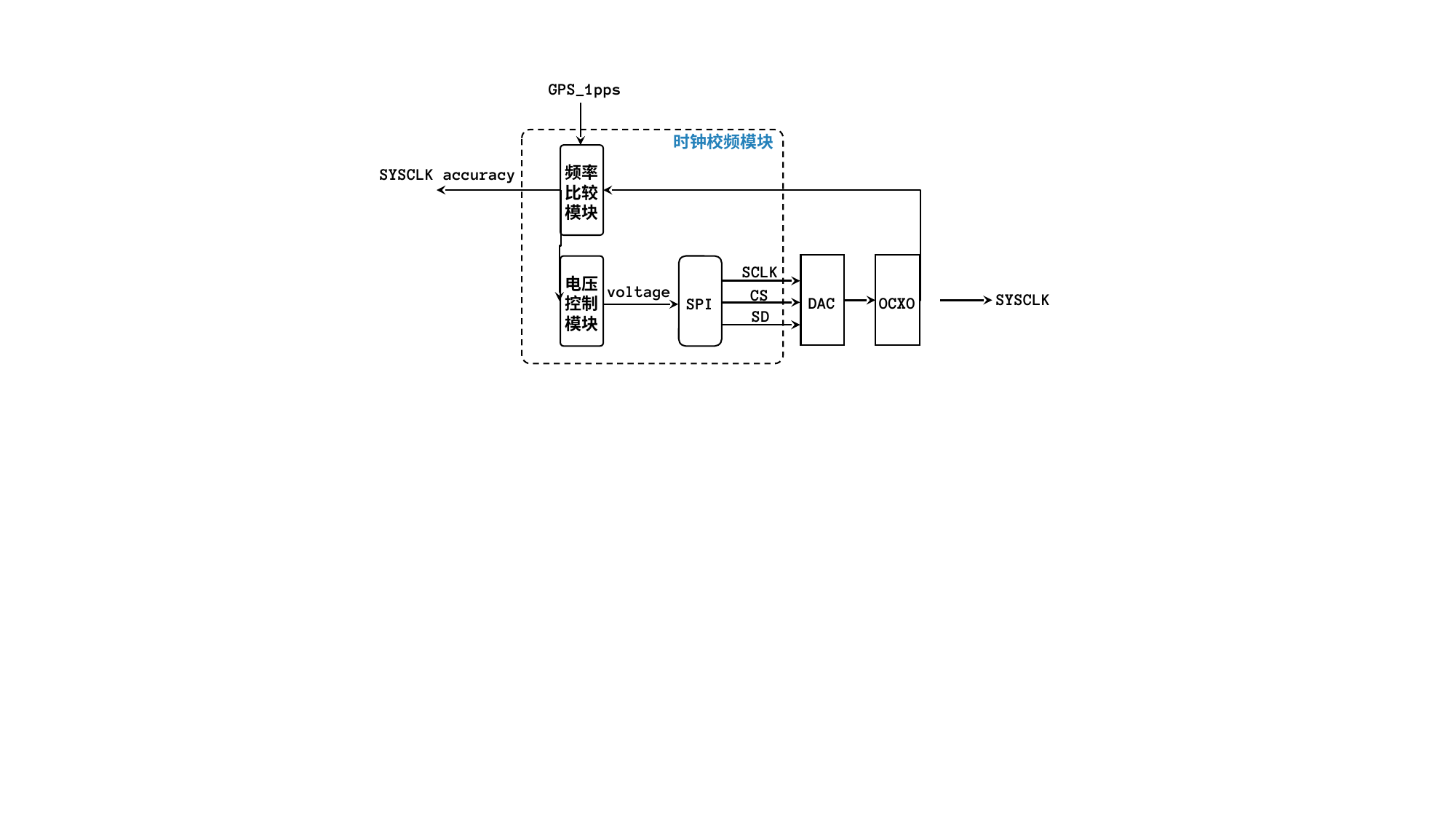

GPS_1pps

时钟校频模块

频率比较模块
SYSCLK accuracy
DAC
OCXO
SPI
电压控制
模块
SCLK
CS
SD
voltage
SYSCLK